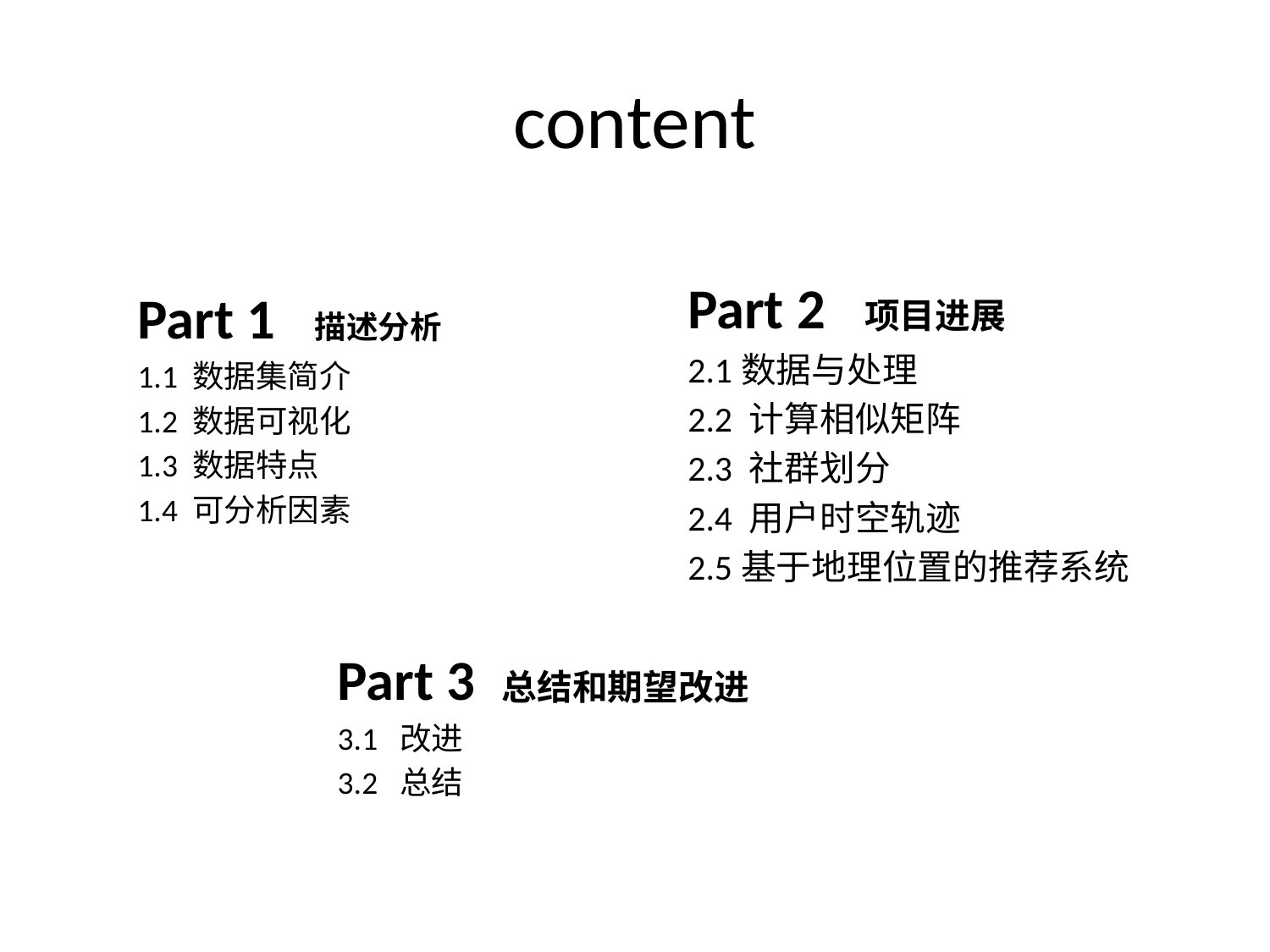

# content
Part 2  项目进展
2.1数据与处理
2.2 计算相似矩阵
2.3 社群划分
2.4 用户时空轨迹
2.5基于地理位置的推荐系统

Part 1  描述分析
1.1 数据集简介
1.2 数据可视化
1.3 数据特点
1.4 可分析因素

Part 3 总结和期望改进
3.1  改进
3.2  总结